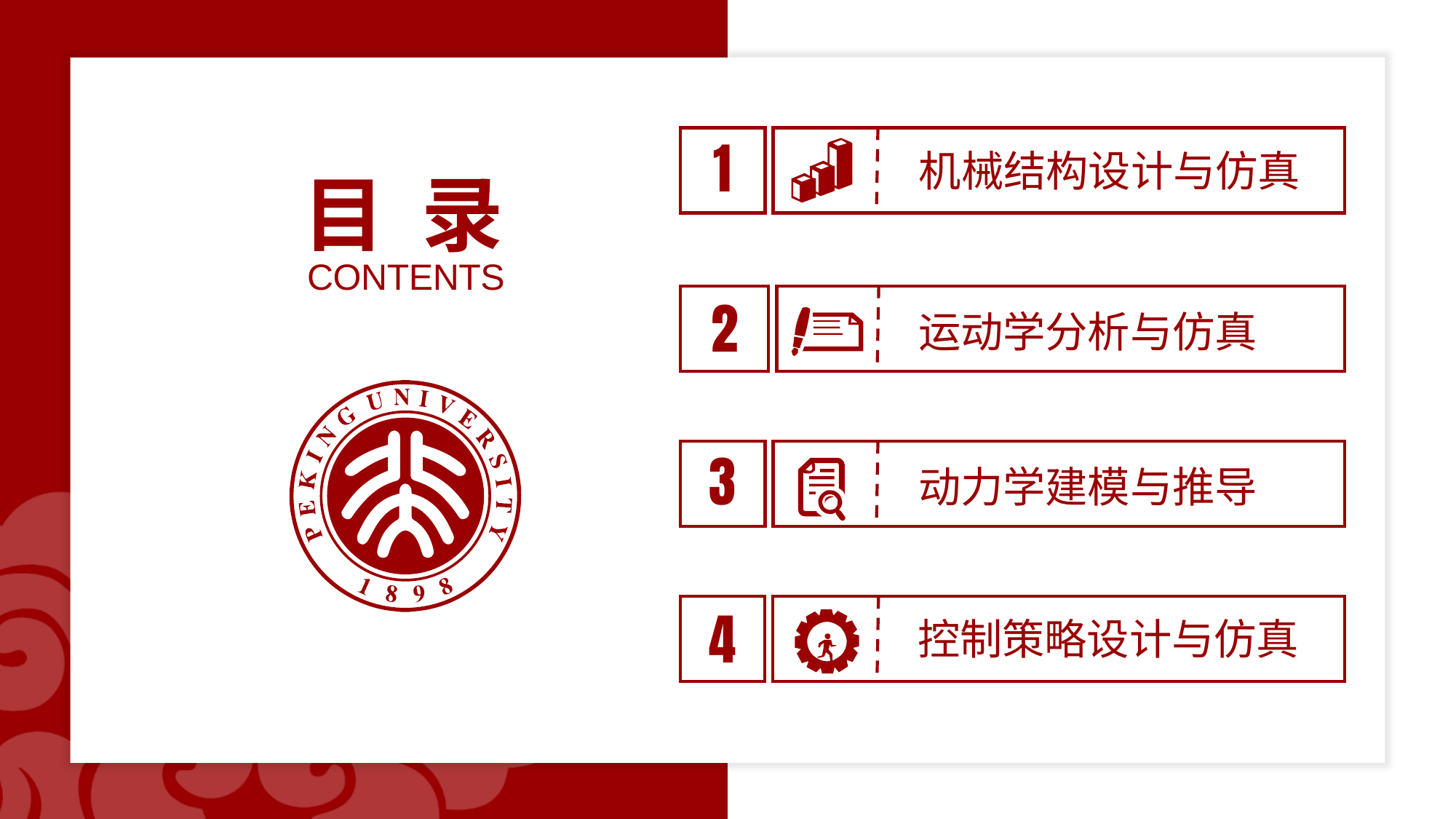

1

机械结构设计与仿真

2
运动学分析与仿真

3
动力学建模与推导

4
控制策略设计与仿真